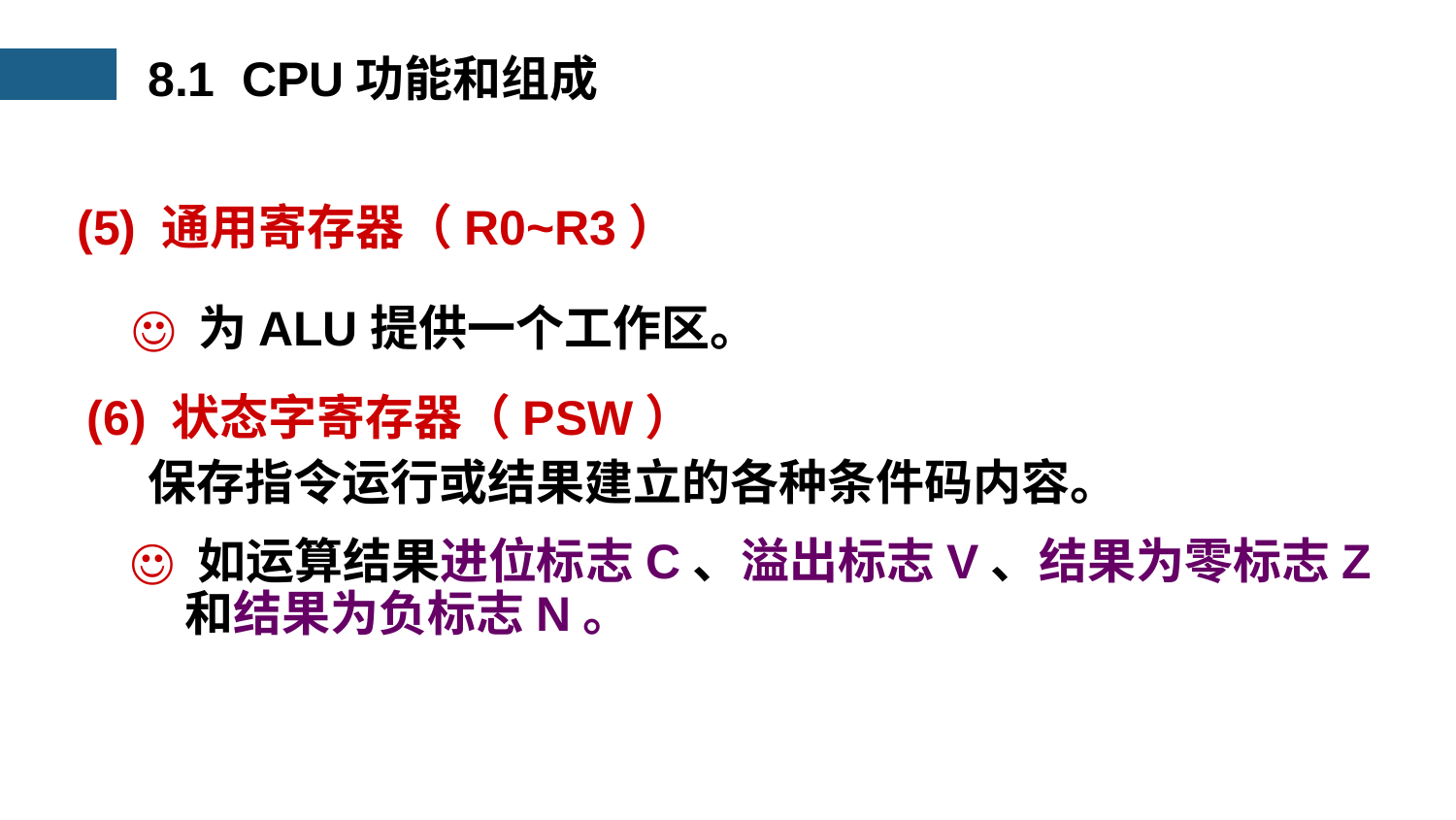

8.1  CPU功能和组成
(5) 通用寄存器（R0~R3）
☺ 为ALU提供一个工作区。
(6) 状态字寄存器（PSW）
保存指令运行或结果建立的各种条件码内容。
☺ 如运算结果进位标志C、溢出标志V、结果为零标志Z和结果为负标志N。